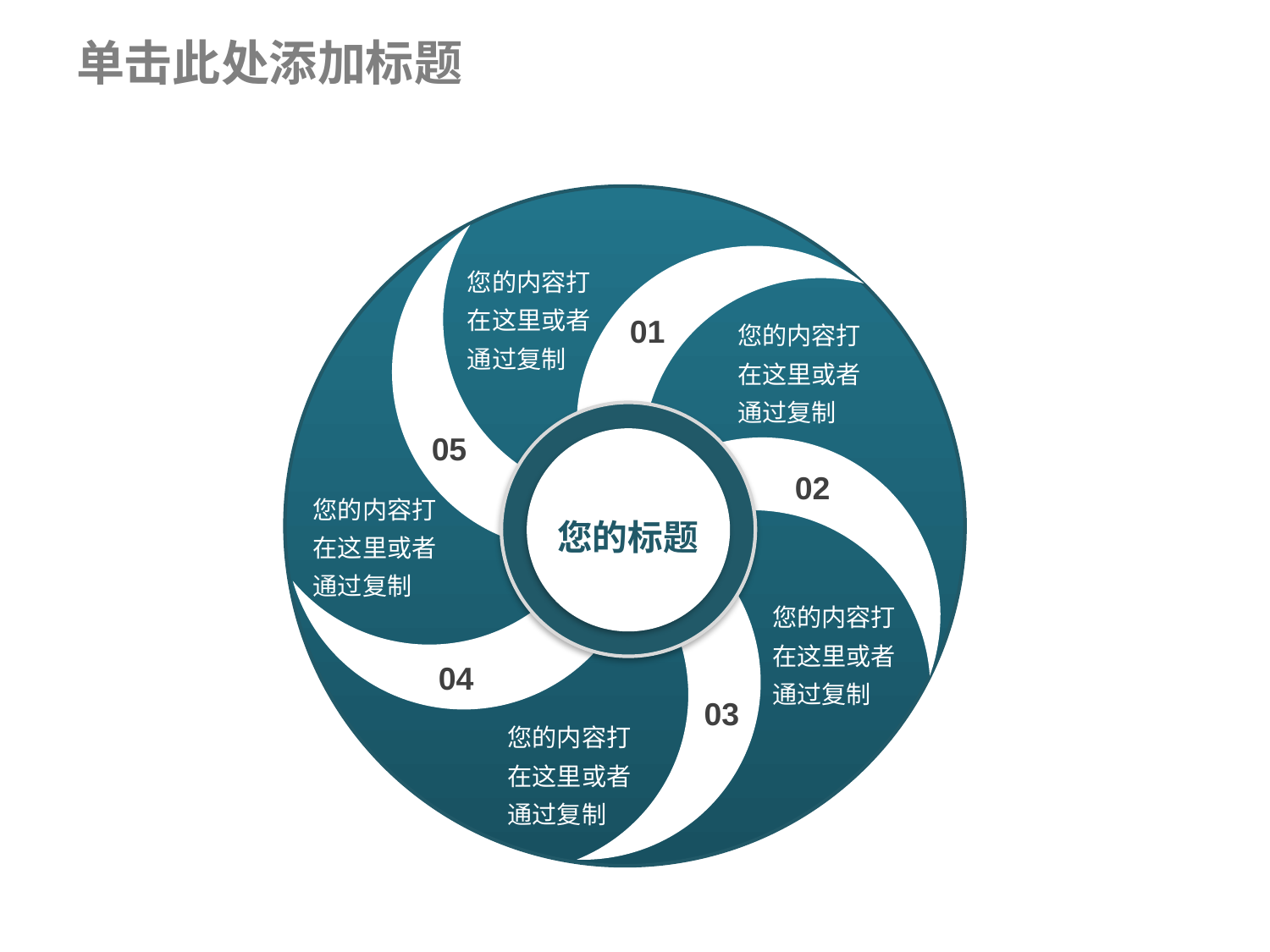

# 单击此处添加标题

您的内容打在这里或者通过复制
01
您的内容打在这里或者通过复制

05

02
您的内容打在这里或者通过复制
您的标题
您的内容打在这里或者通过复制
04
03
您的内容打在这里或者通过复制